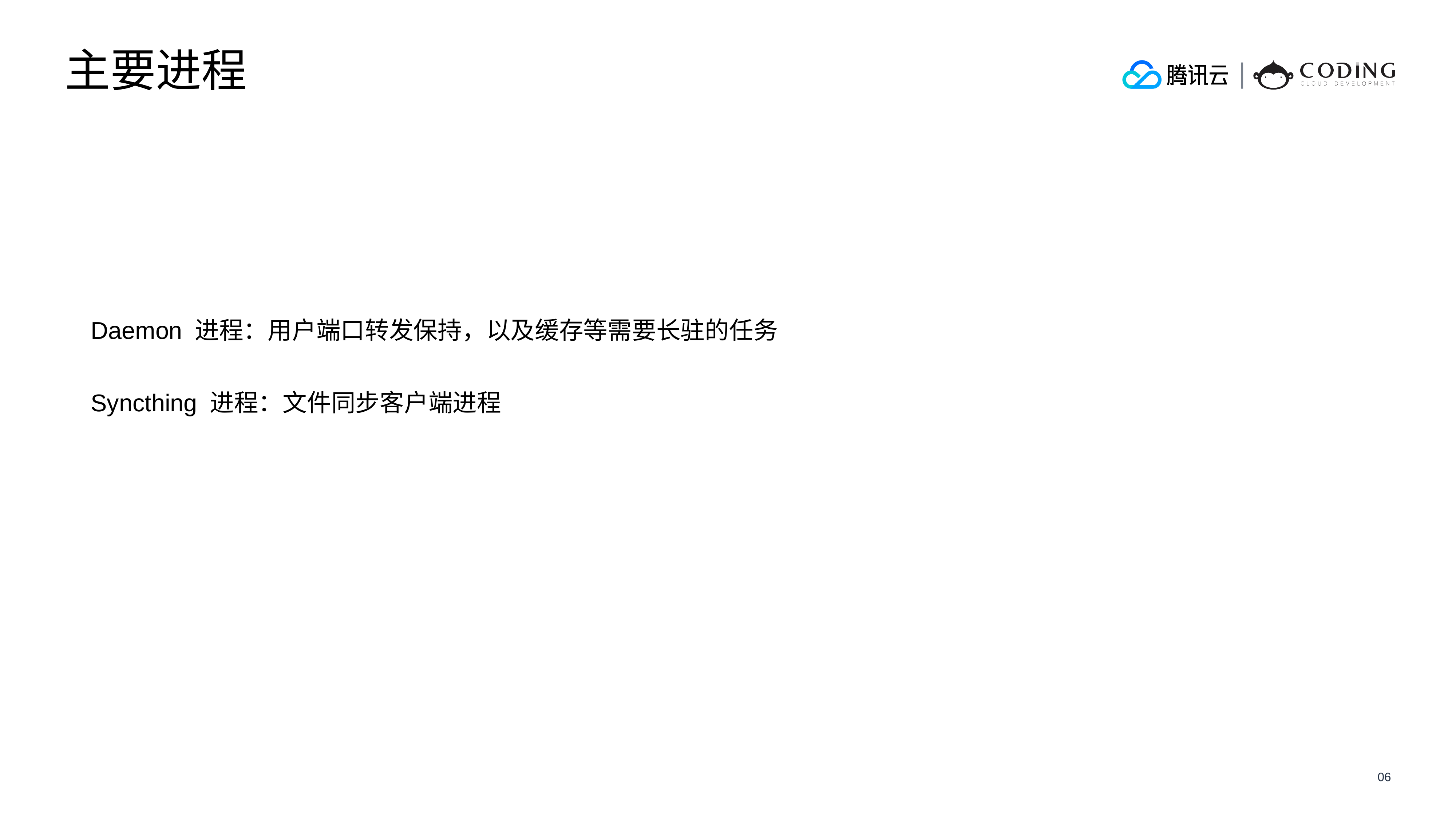

主要进程
Daemon 进程：用户端口转发保持，以及缓存等需要长驻的任务
Syncthing 进程：文件同步客户端进程
06